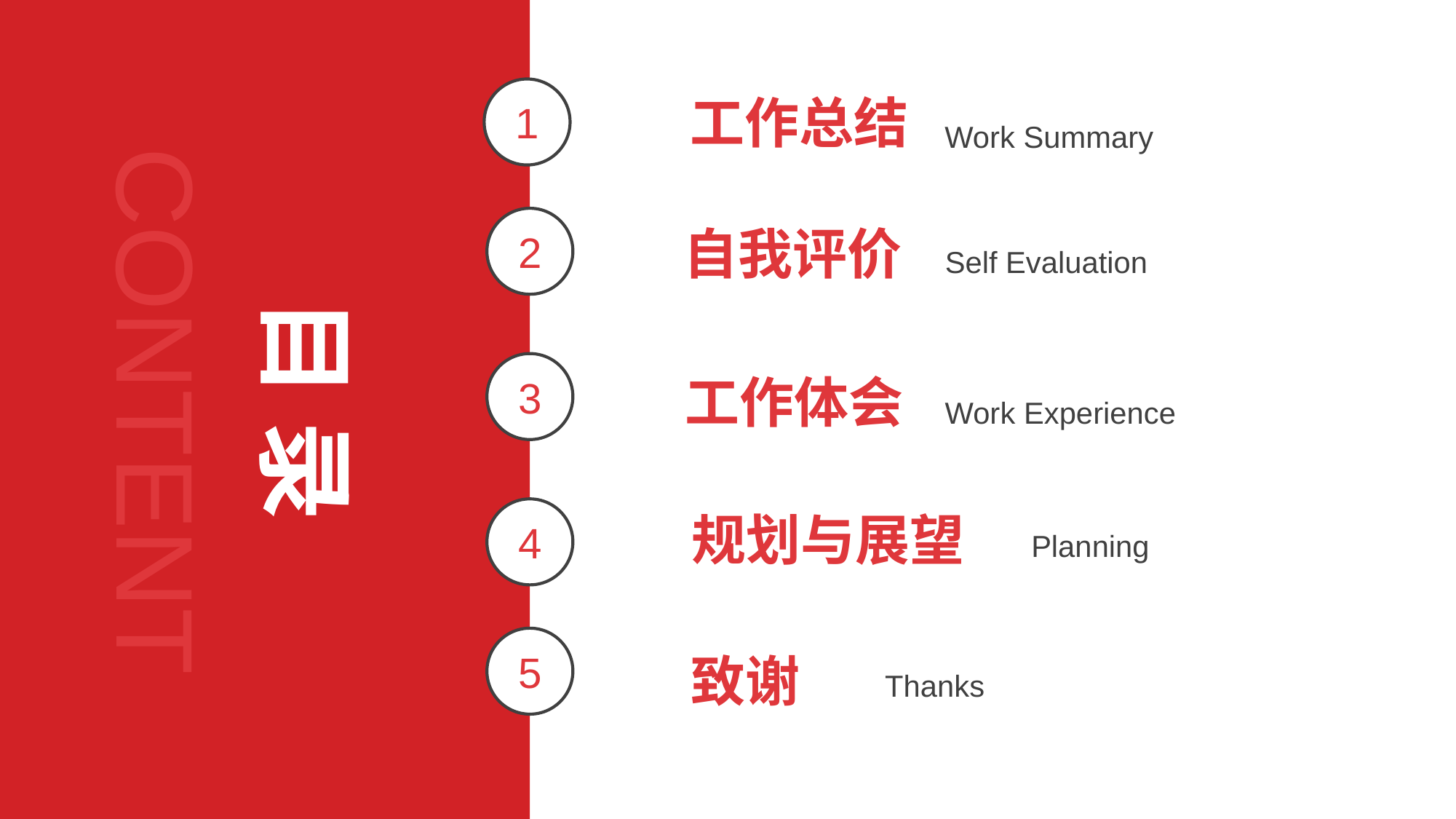

1
工作总结
Work Summary
CONTENT
2
自我评价
Self Evaluation
目 录
3
工作体会
Work Experience
4
规划与展望
Planning
5
致谢
Thanks